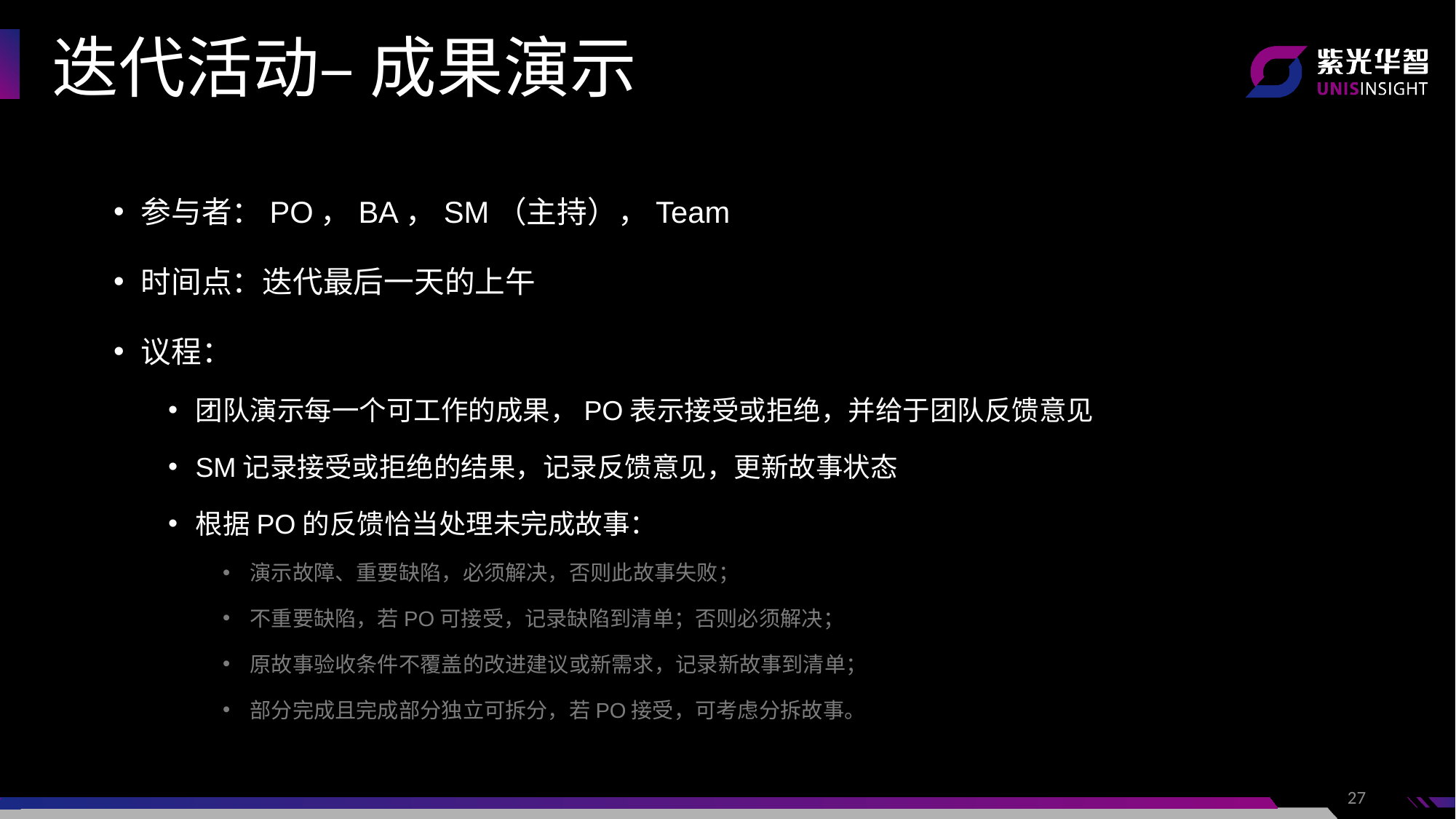

迭代活动– 成果演示
参与者：PO，BA，SM（主持），Team
时间点：迭代最后一天的上午
议程：
团队演示每一个可工作的成果，PO表示接受或拒绝，并给于团队反馈意见
SM记录接受或拒绝的结果，记录反馈意见，更新故事状态
根据PO的反馈恰当处理未完成故事：
演示故障、重要缺陷，必须解决，否则此故事失败；
不重要缺陷，若PO可接受，记录缺陷到清单；否则必须解决；
原故事验收条件不覆盖的改进建议或新需求，记录新故事到清单；
部分完成且完成部分独立可拆分，若PO接受，可考虑分拆故事。